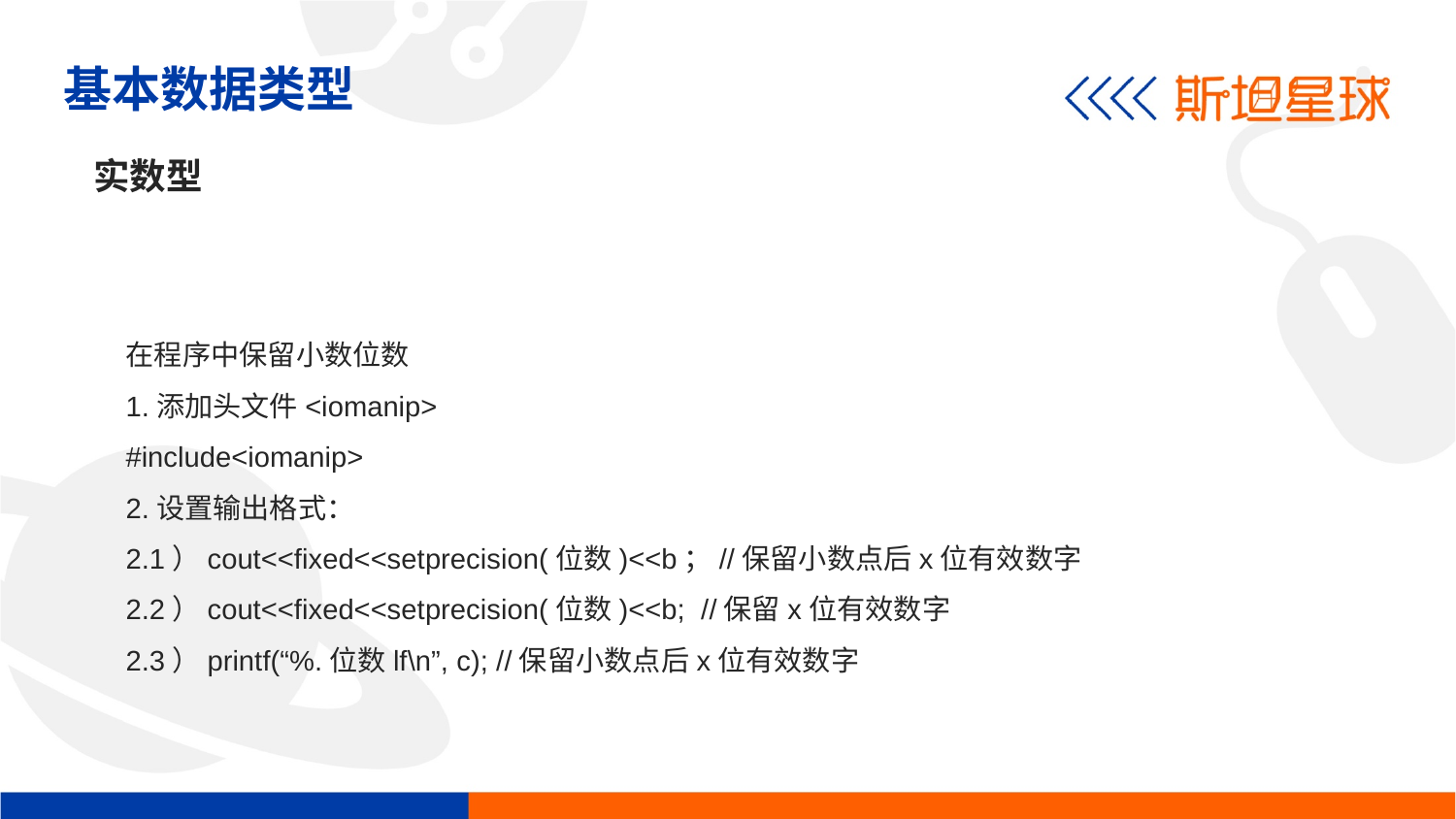

基本数据类型
实数型
在程序中保留小数位数
1.添加头文件<iomanip>
#include<iomanip>
2.设置输出格式：
2.1）cout<<fixed<<setprecision(位数)<<b；//保留小数点后x位有效数字
2.2）cout<<fixed<<setprecision(位数)<<b;  //保留x位有效数字
2.3）printf(“%.位数lf\n”, c); //保留小数点后x位有效数字